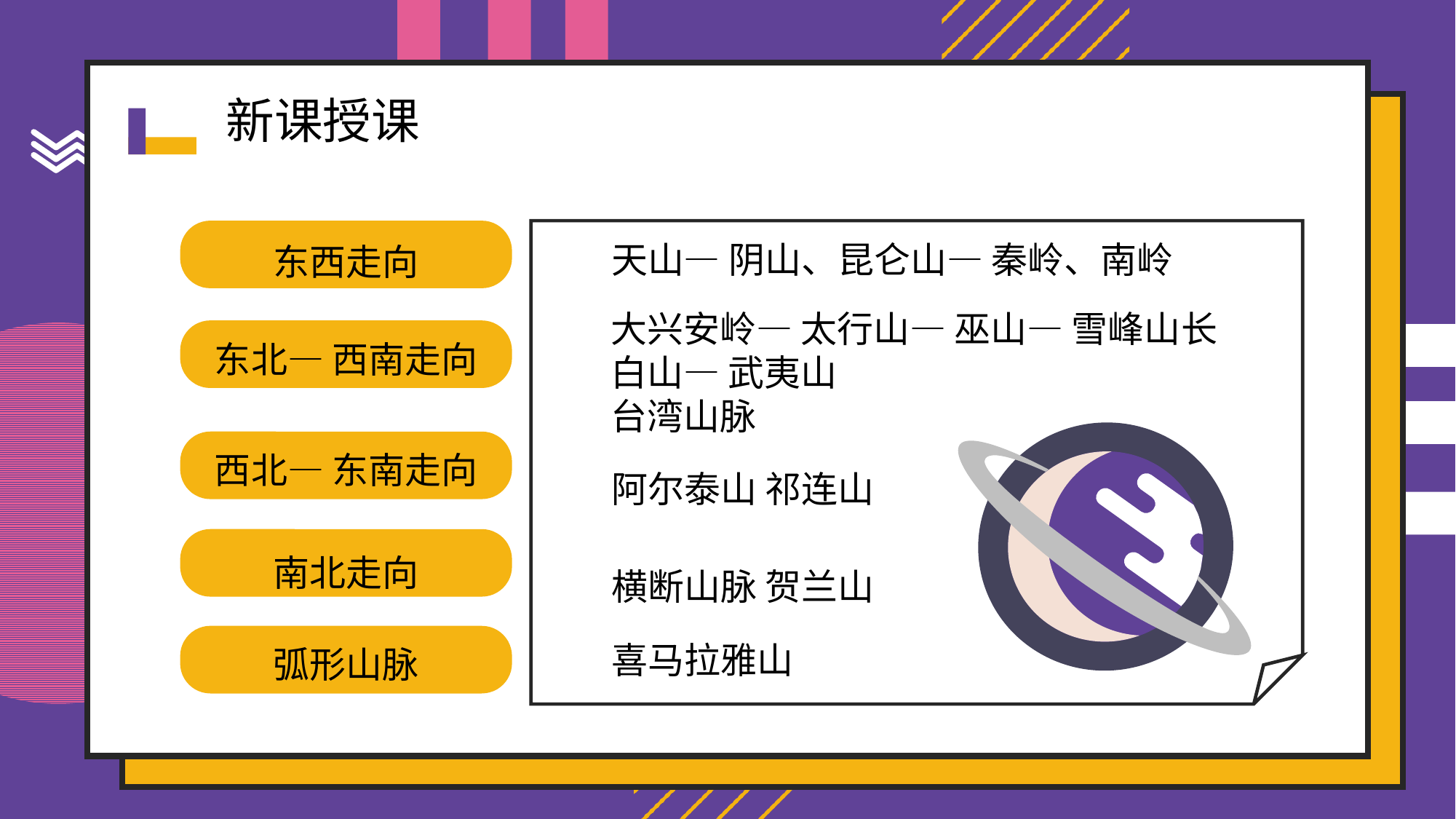

东西走向

天山— 阴山、昆仑山— 秦岭、南岭
大兴安岭— 太行山— 巫山— 雪峰山长白山— 武夷山
台湾山脉
东北— 西南走向

西北— 东南走向

阿尔泰山 祁连山
南北走向

横断山脉 贺兰山
弧形山脉

喜马拉雅山